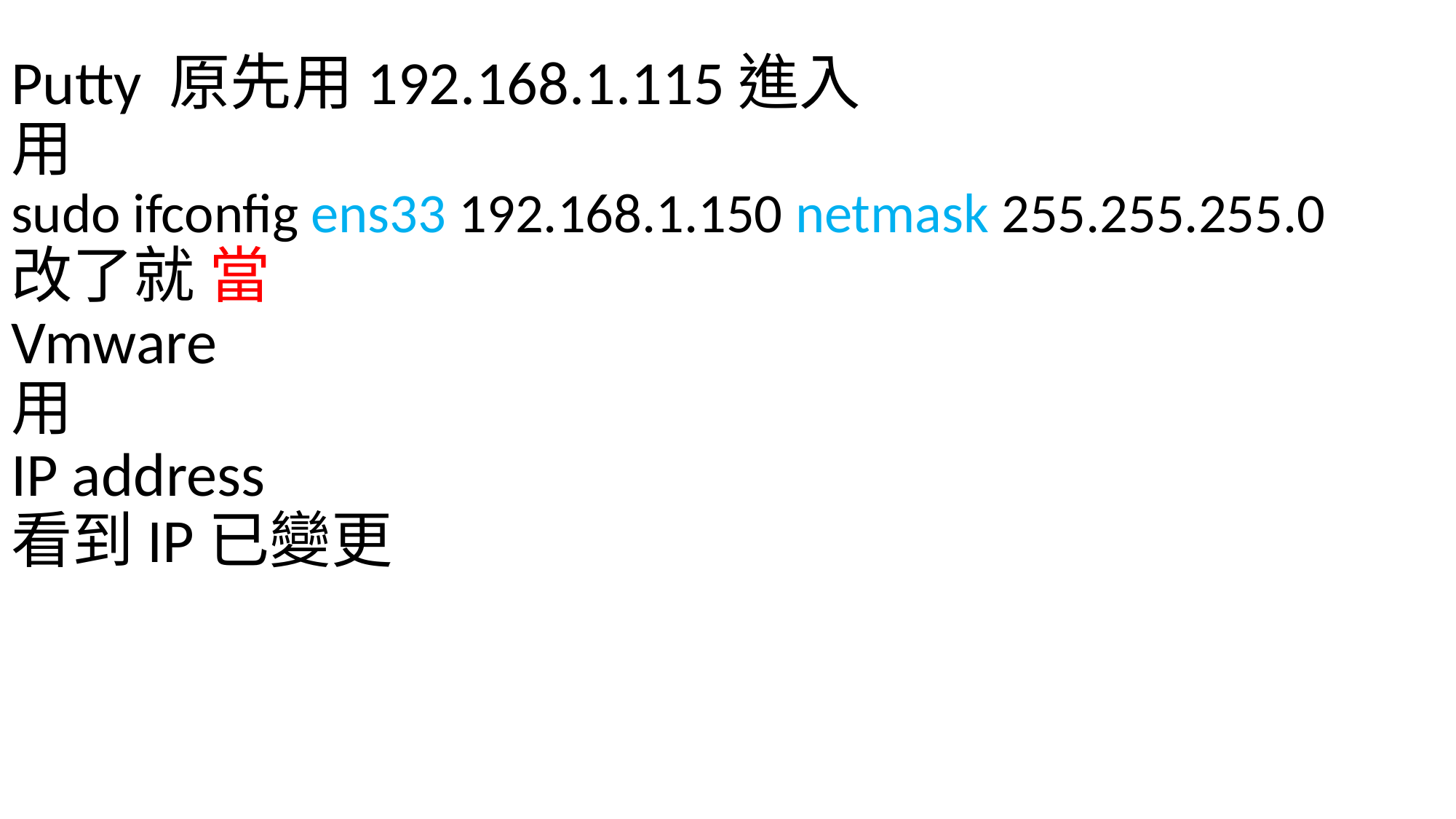

# Putty 原先用192.168.1.115進入 用 sudo ifconfig ens33 192.168.1.150 netmask 255.255.255.0 改了就 當 Vmware 用 IP address 看到IP已變更